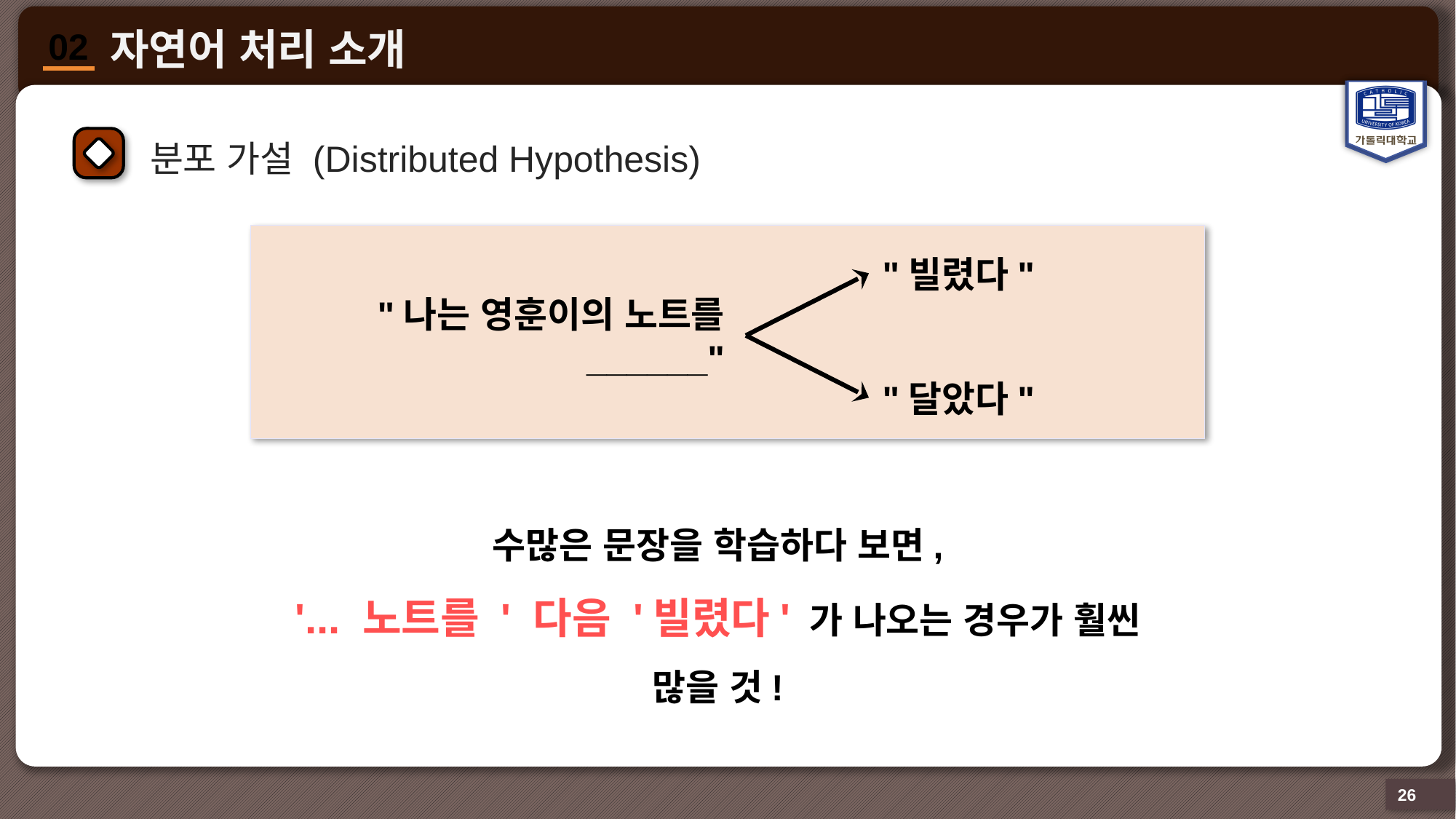

분포 가설 (Distributed Hypothesis)

"빌렸다"
"나는 영훈이의 노트를  ______"
"달았다"
수많은 문장을 학습하다 보면,
'... 노트를 ' 다음 '빌렸다' 가 나오는 경우가 훨씬 많을 것!
26